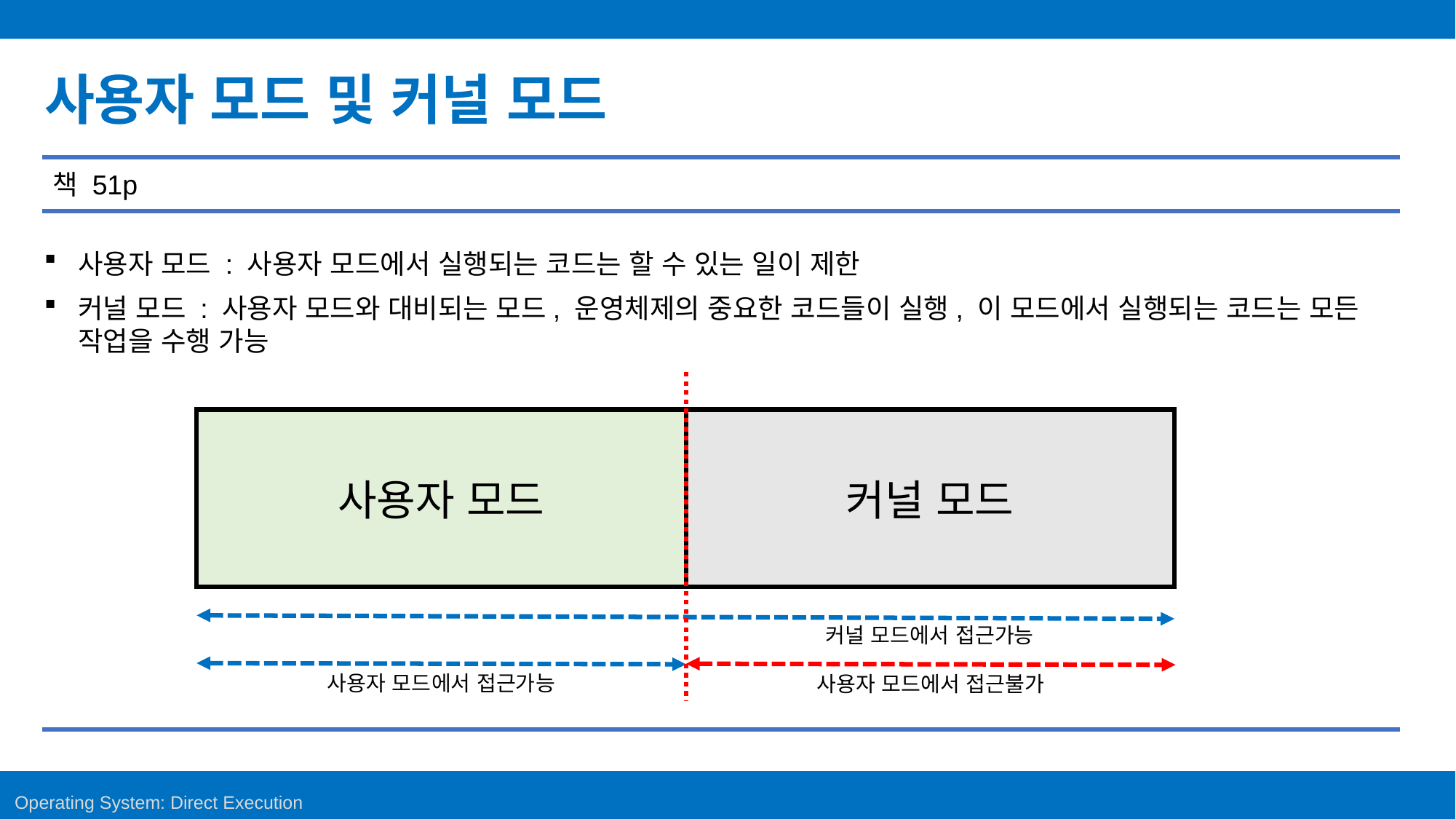

Contents
사용자 모드 및 커널 모드
책 51p
사용자 모드 : 사용자 모드에서 실행되는 코드는 할 수 있는 일이 제한
커널 모드 : 사용자 모드와 대비되는 모드, 운영체제의 중요한 코드들이 실행, 이 모드에서 실행되는 코드는 모든 작업을 수행 가능

사용자 모드
커널 모드
커널 모드에서 접근가능
사용자 모드에서 접근가능
사용자 모드에서 접근불가

8
Operating System: Direct Execution